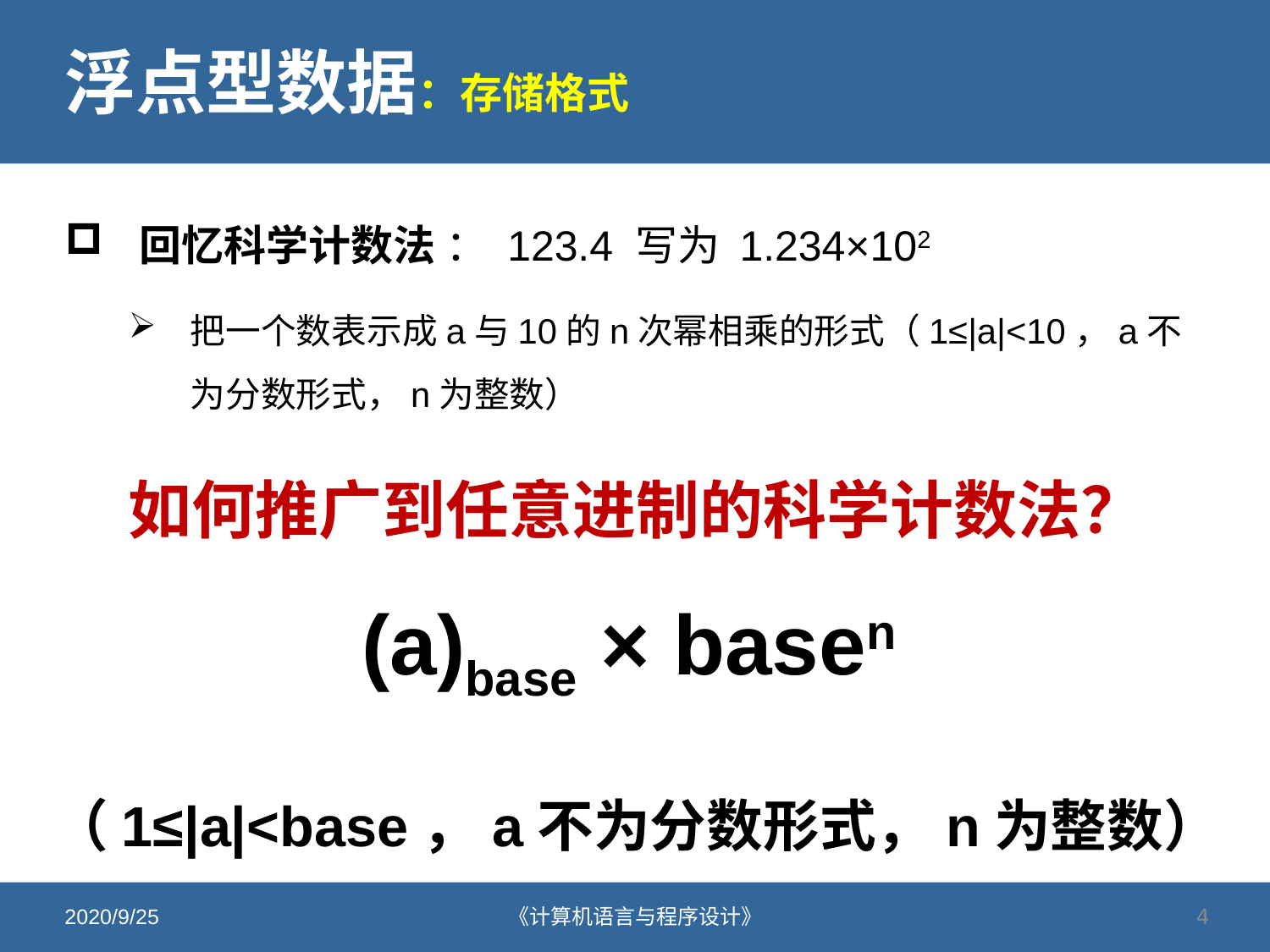

# 浮点型数据：存储格式
回忆科学计数法 ： 123.4 写为 1.234×102
把一个数表示成a与10的n次幂相乘的形式（1≤|a|<10，a不为分数形式，n为整数）
如何推广到任意进制的科学计数法？
(a)base × basen

（1≤|a|<base，a不为分数形式，n为整数）
2020/9/25
《计算机语言与程序设计》
4